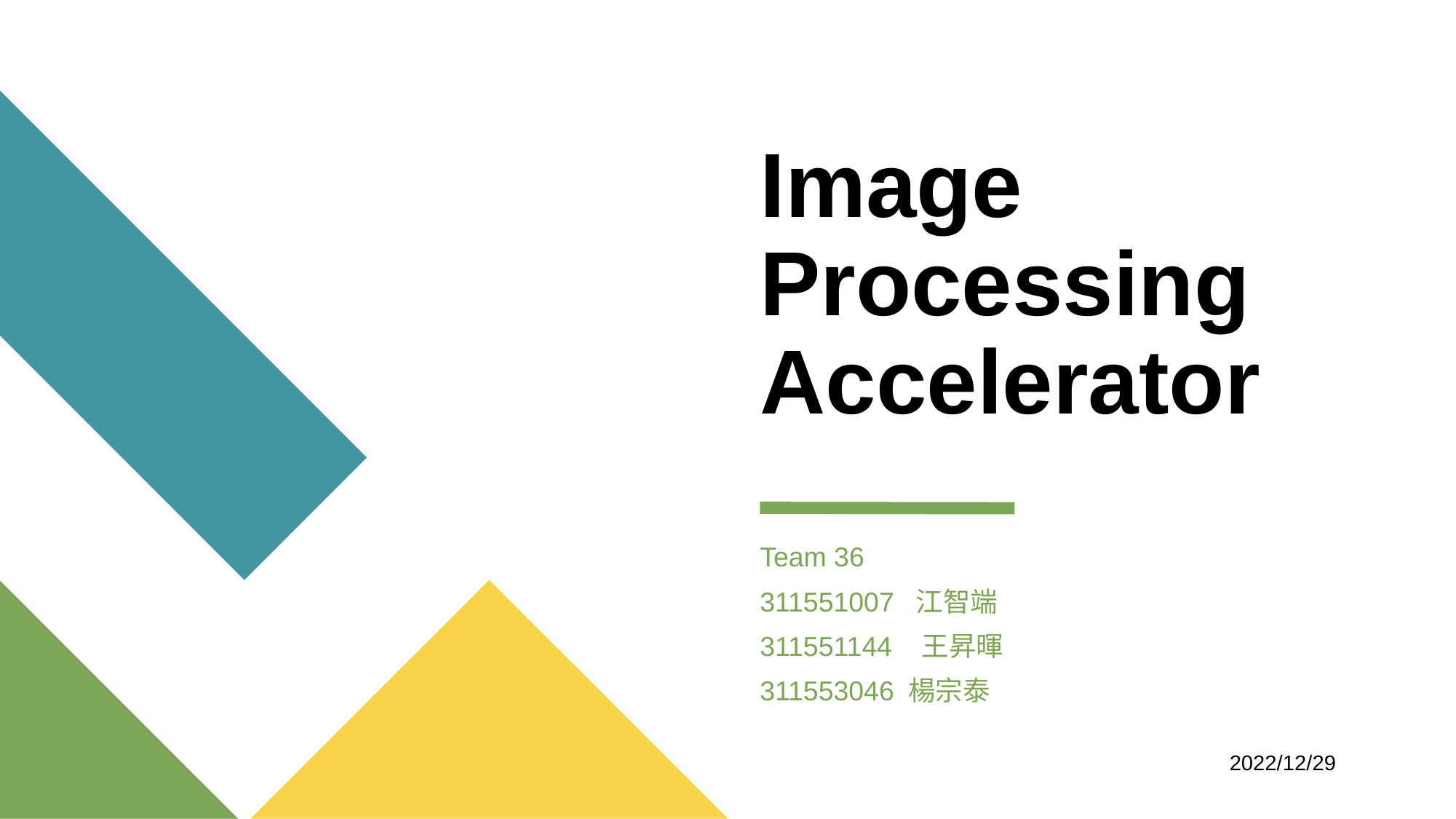

# Image
Processing
Accelerator
Team 36
311551007  江智端
311551144   王昇暉
311553046 楊宗泰
2022/12/29